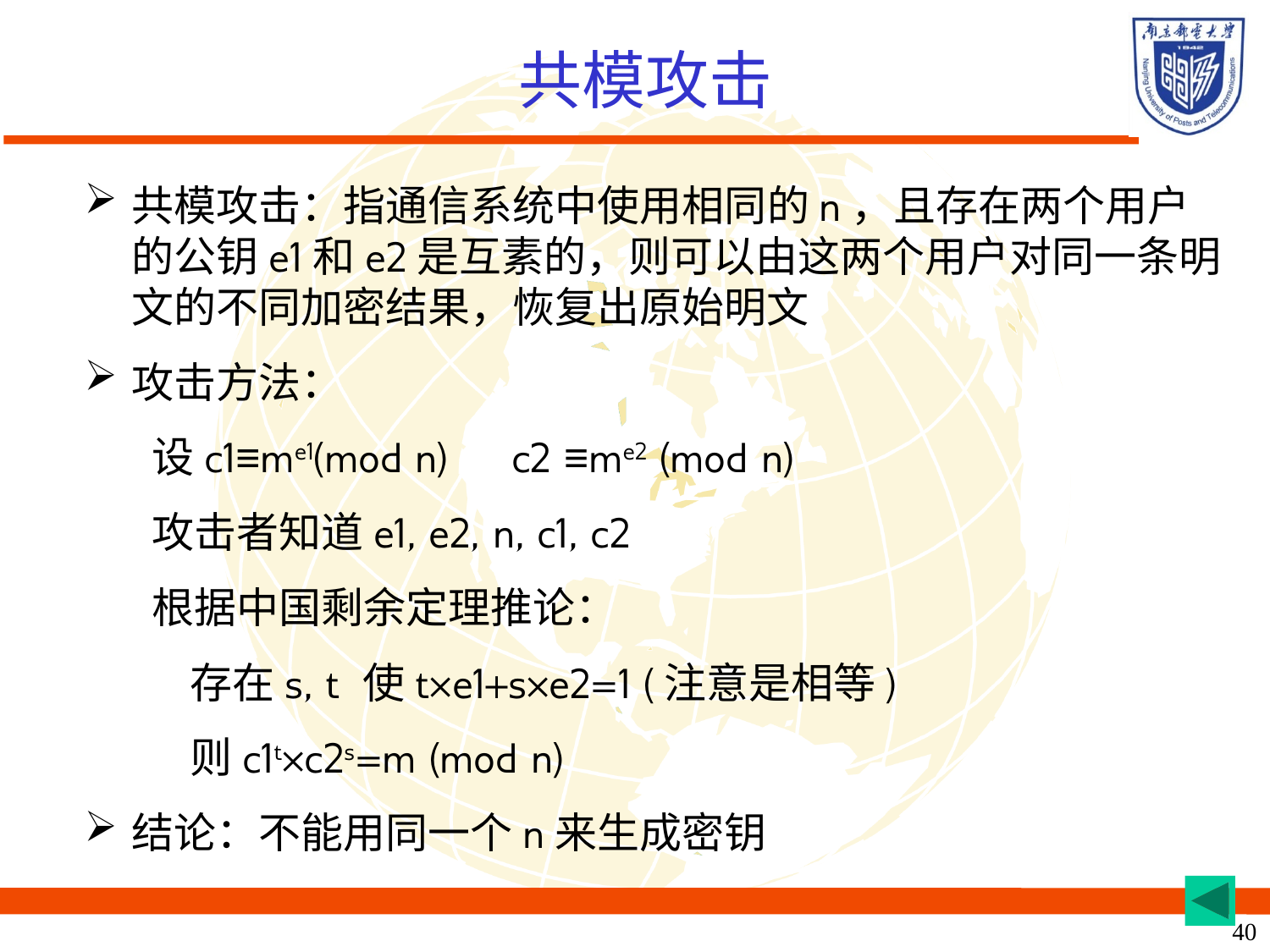

# 共模攻击
共模攻击：指通信系统中使用相同的n，且存在两个用户的公钥e1和e2是互素的，则可以由这两个用户对同一条明文的不同加密结果，恢复出原始明文
攻击方法：
      设c1≡me1(mod n)     c2 ≡me2 (mod n)
      攻击者知道e1, e2, n, c1, c2
      根据中国剩余定理推论：
          存在s, t 使t×e1+s×e2=1 (注意是相等)
          则c1t×c2s=m (mod n)
结论：不能用同一个n来生成密钥

40